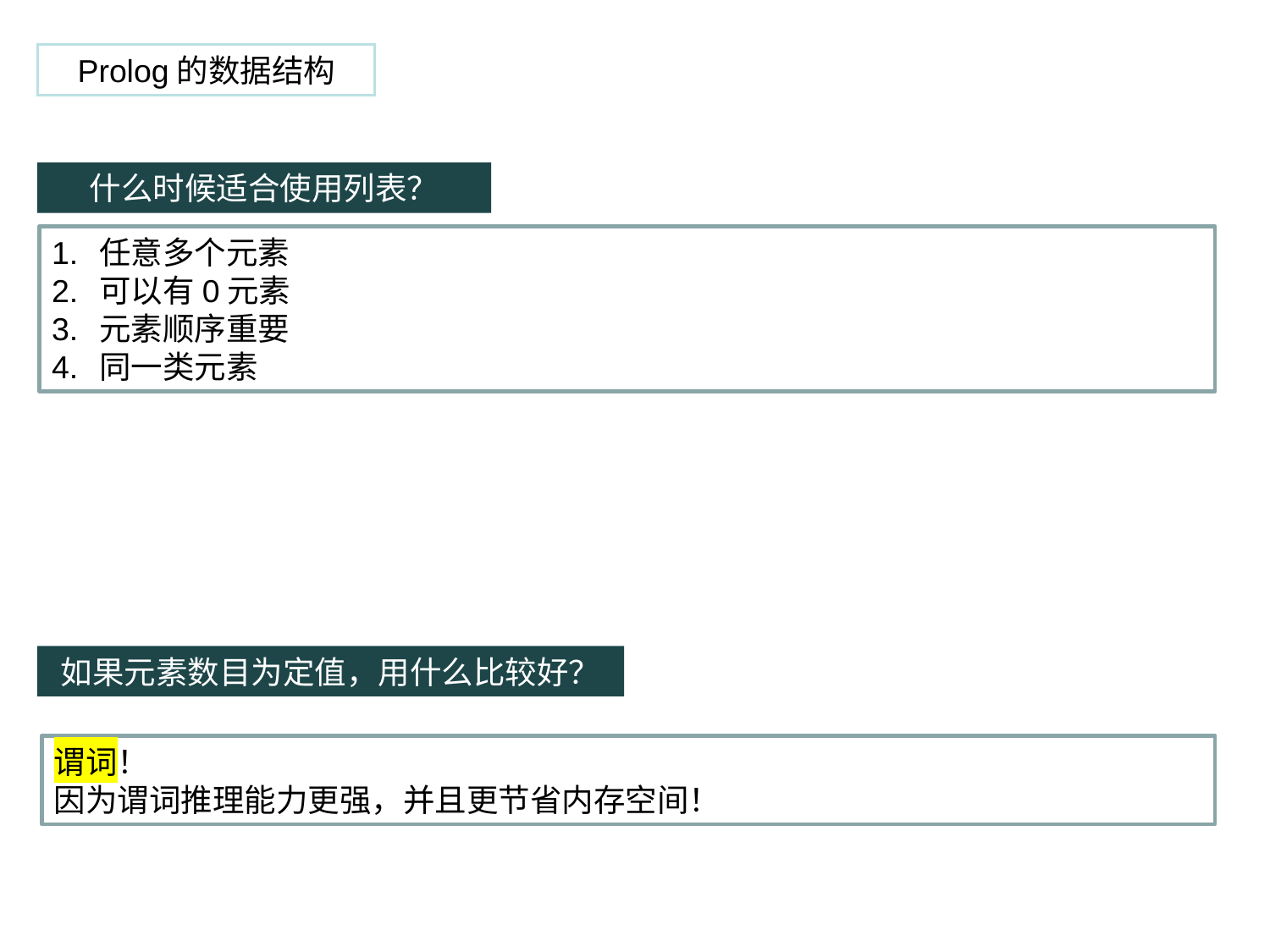

Prolog的数据结构
什么时候适合使用列表？
任意多个元素
可以有0元素
元素顺序重要
同一类元素
如果元素数目为定值，用什么比较好？
谓词！
因为谓词推理能力更强，并且更节省内存空间！